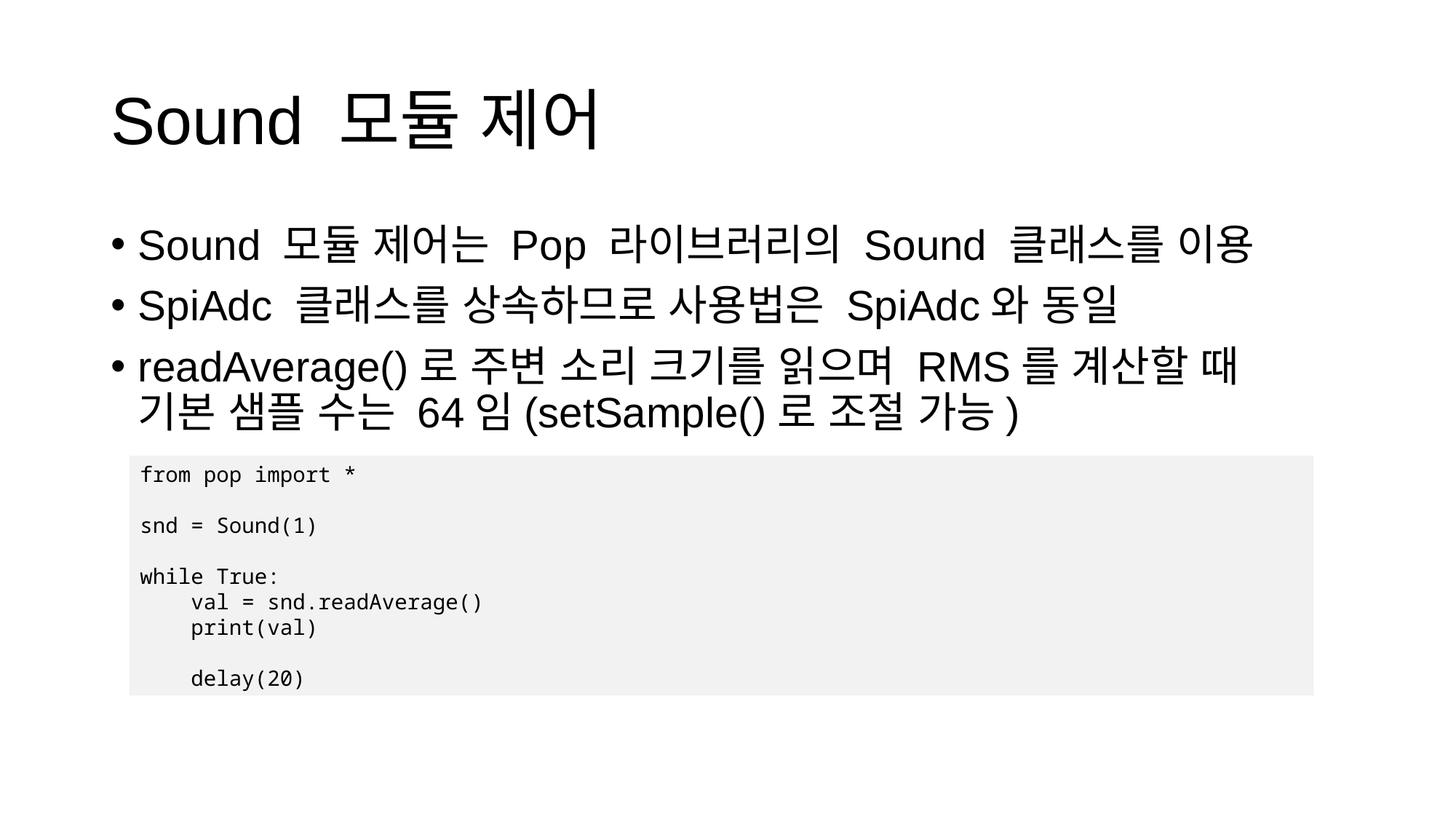

# Sound 모듈 제어
Sound 모듈 제어는 Pop 라이브러리의 Sound 클래스를 이용
SpiAdc 클래스를 상속하므로 사용법은 SpiAdc와 동일
readAverage()로 주변 소리 크기를 읽으며 RMS를 계산할 때
기본 샘플 수는 64임(setSample()로 조절 가능)

from pop import *

snd = Sound(1)

while True:
    val = snd.readAverage()
    print(val)

    delay(20)